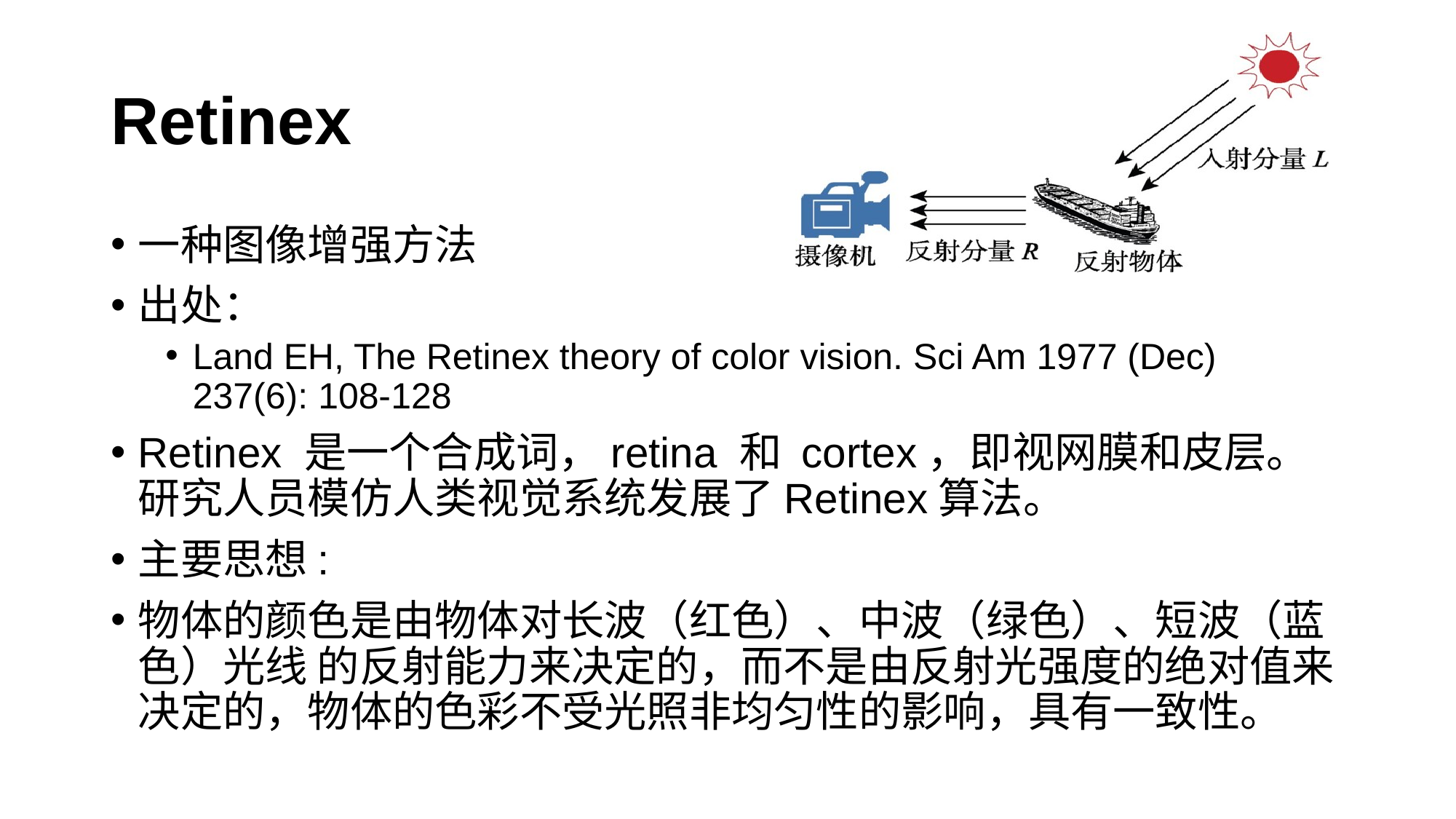

# Retinex
一种图像增强方法
出处：
Land EH, The Retinex theory of color vision. Sci Am 1977 (Dec)  237(6): 108-128
Retinex 是一个合成词，retina 和 cortex，即视网膜和皮层。研究人员模仿人类视觉系统发展了Retinex算法。
主要思想:
物体的颜色是由物体对长波（红色）、中波（绿色）、短波（蓝色）光线 的反射能力来决定的，而不是由反射光强度的绝对值来决定的，物体的色彩不受光照非均匀性的影响，具有一致性。